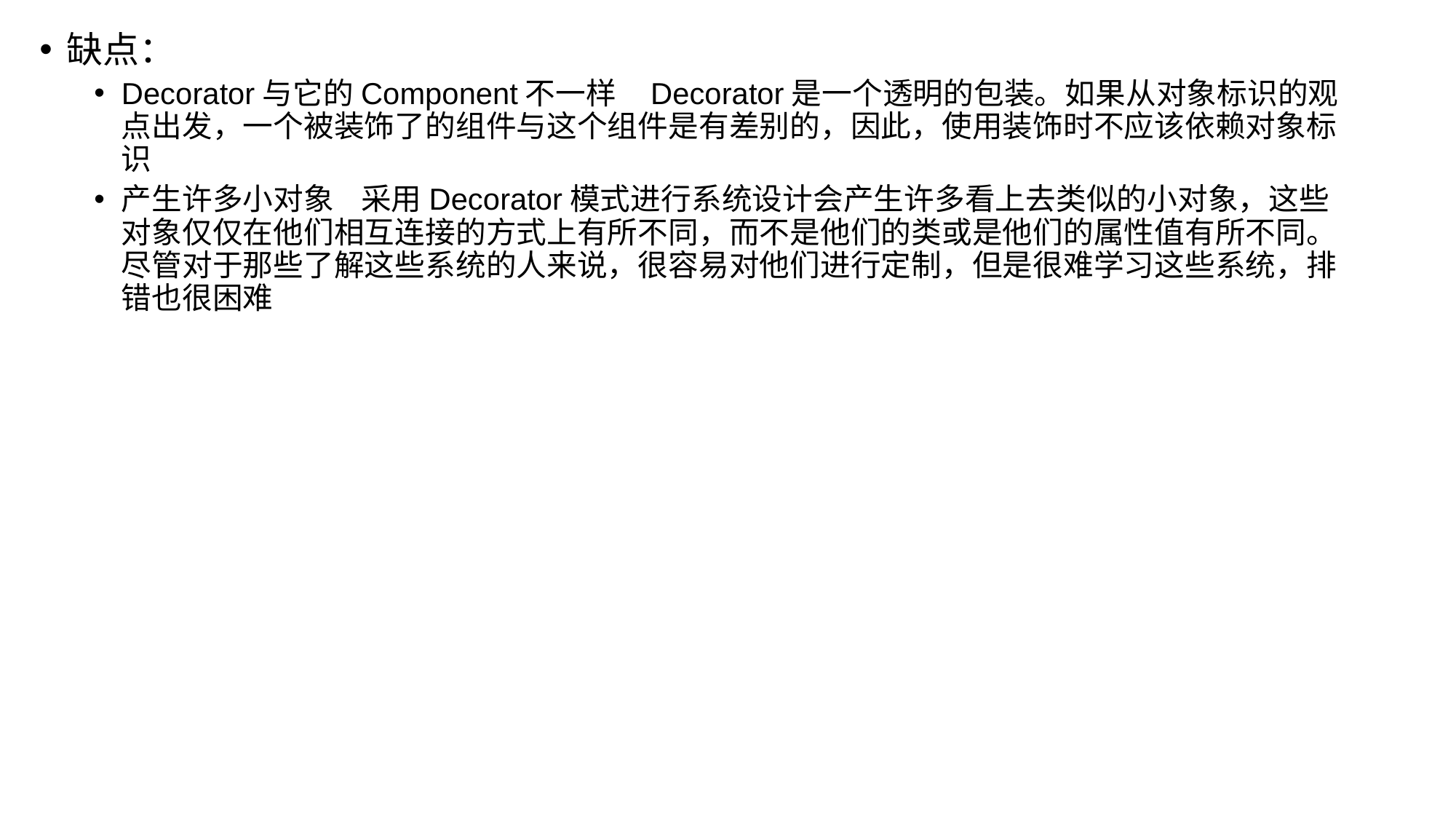

缺点：
Decorator与它的Component不一样    Decorator是一个透明的包装。如果从对象标识的观点出发，一个被装饰了的组件与这个组件是有差别的，因此，使用装饰时不应该依赖对象标识
产生许多小对象    采用Decorator模式进行系统设计会产生许多看上去类似的小对象，这些对象仅仅在他们相互连接的方式上有所不同，而不是他们的类或是他们的属性值有所不同。尽管对于那些了解这些系统的人来说，很容易对他们进行定制，但是很难学习这些系统，排错也很困难